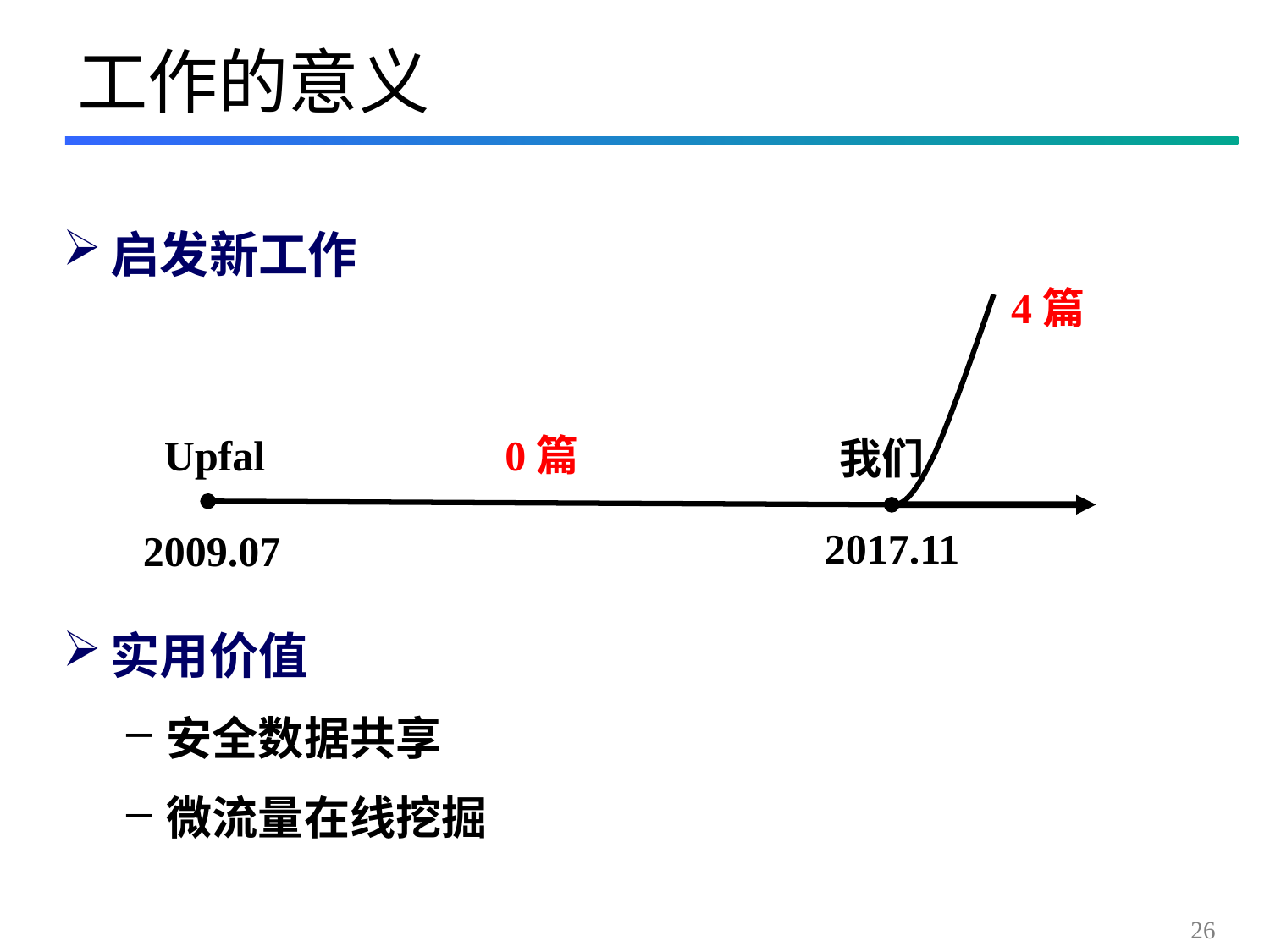

# 工作的意义
启发新工作

实用价值
安全数据共享
微流量在线挖掘
4篇

Upfal
我们
0篇
2017.11
2009.07
26